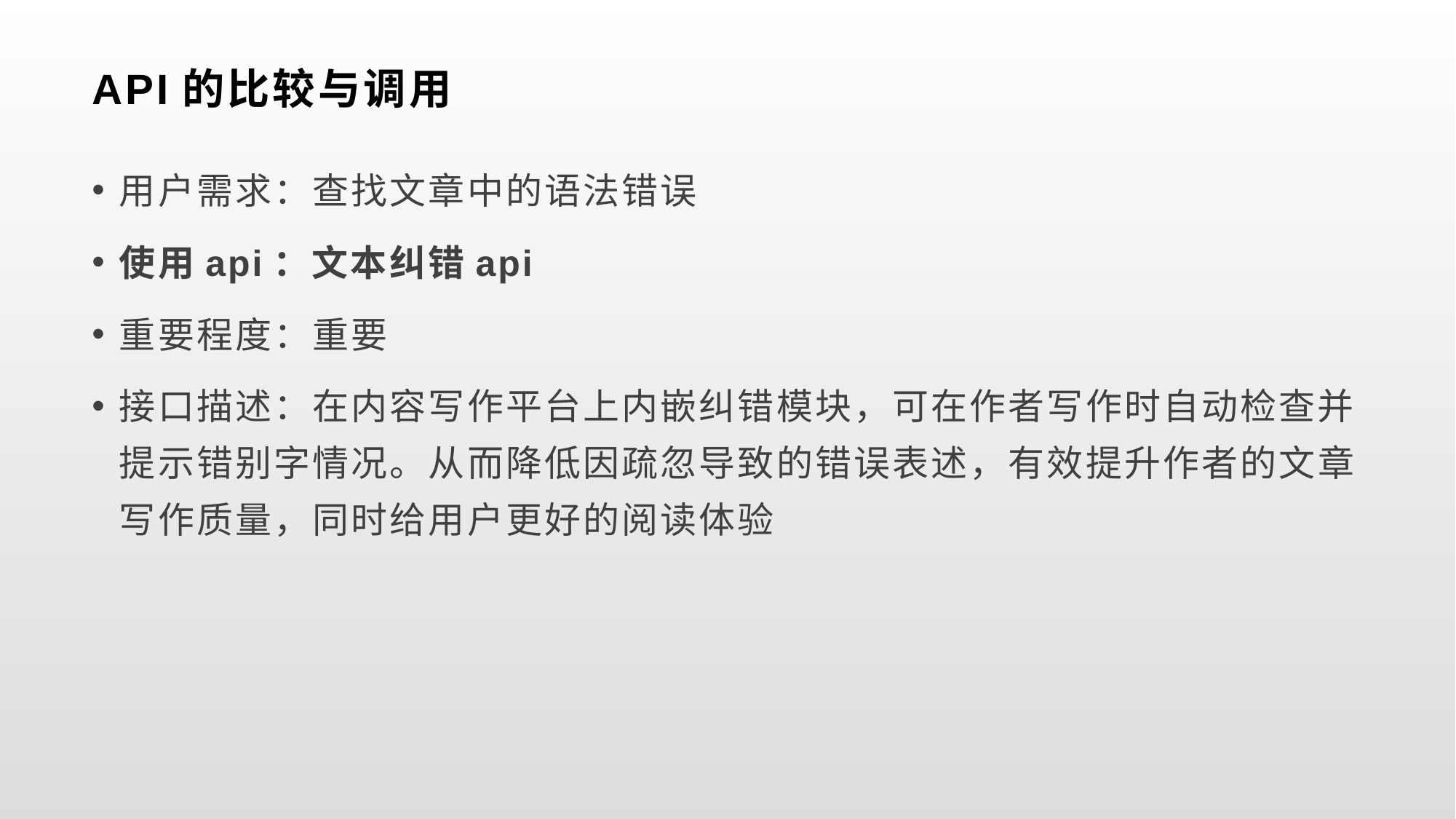

# API的比较与调用
用户需求：查找文章中的语法错误
使用api：文本纠错api
重要程度：重要
接口描述：在内容写作平台上内嵌纠错模块，可在作者写作时自动检查并提示错别字情况。从而降低因疏忽导致的错误表述，有效提升作者的文章写作质量，同时给用户更好的阅读体验